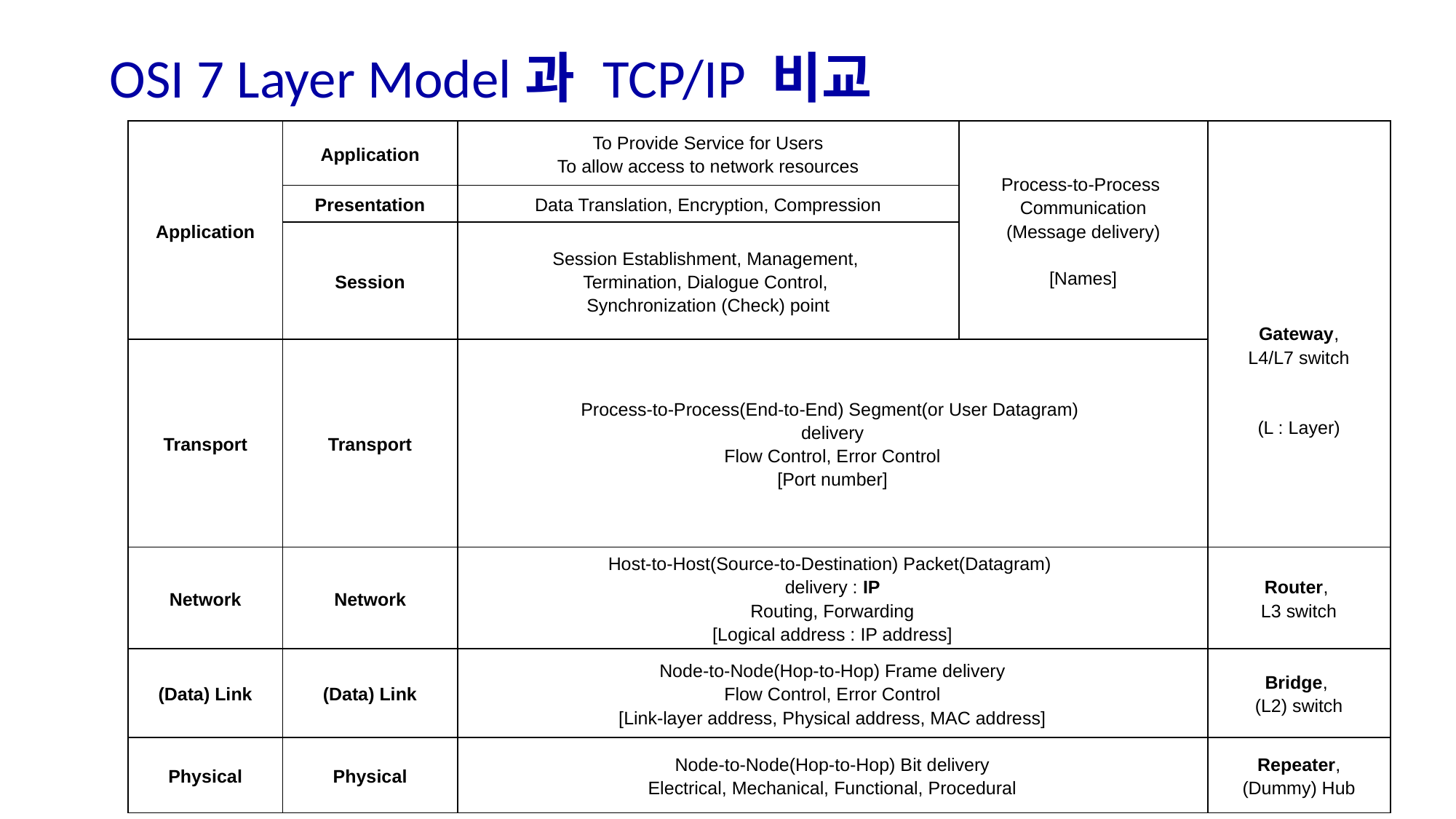

# OSI 7 Layer Model과 TCP/IP 비교
| Application | Application | To Provide Service for Users To allow access to network resources | Process-to-Process Communication (Message delivery) [Names] | Gateway, L4/L7 switch (L : Layer) |
| --- | --- | --- | --- | --- |
|  | Presentation | Data Translation, Encryption, Compression |  |  |
|  | Session | Session Establishment, Management, Termination, Dialogue Control, Synchronization (Check) point |  |  |
| Transport | Transport | Process-to-Process(End-to-End) Segment(or User Datagram) delivery Flow Control, Error Control [Port number] |  |  |
| Network | Network | Host-to-Host(Source-to-Destination) Packet(Datagram) delivery : IP Routing, Forwarding [Logical address : IP address] |  | Router, L3 switch |
| (Data) Link | (Data) Link | Node-to-Node(Hop-to-Hop) Frame delivery Flow Control, Error Control [Link-layer address, Physical address, MAC address] |  | Bridge, (L2) switch |
| Physical | Physical | Node-to-Node(Hop-to-Hop) Bit delivery Electrical, Mechanical, Functional, Procedural |  | Repeater, (Dummy) Hub |
| TCP/IP | OSI 7 Layer Model |  |  | Networking Device |